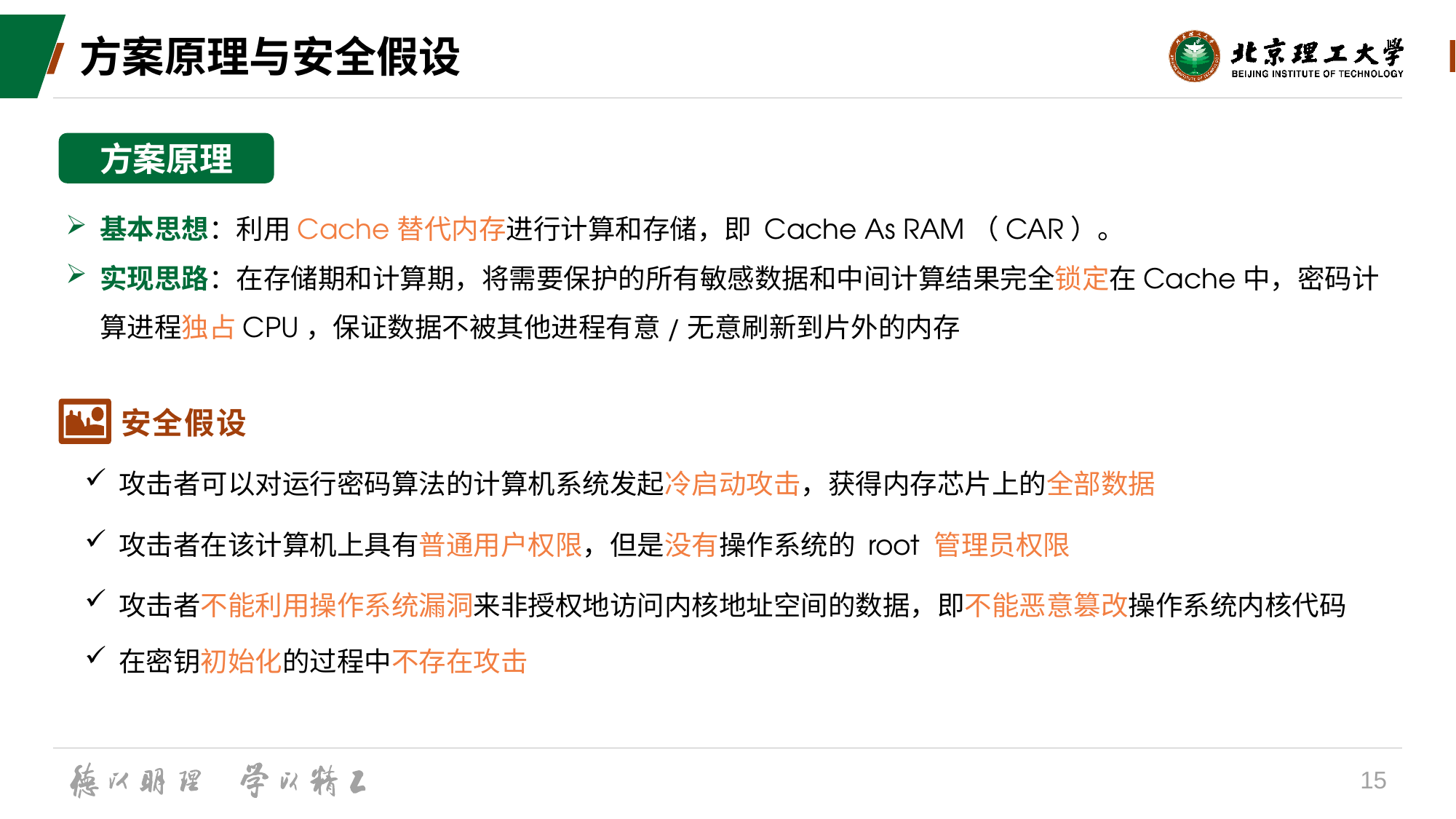

# 方案原理与安全假设
方案原理
基本思想：利用Cache替代内存进行计算和存储，即 Cache As RAM（CAR）。
实现思路：在存储期和计算期，将需要保护的所有敏感数据和中间计算结果完全锁定在Cache中，密码计算进程独占CPU，保证数据不被其他进程有意/无意刷新到片外的内存
安全假设

攻击者可以对运行密码算法的计算机系统发起冷启动攻击，获得内存芯片上的全部数据
攻击者在该计算机上具有普通用户权限，但是没有操作系统的 root 管理员权限
攻击者不能利用操作系统漏洞来非授权地访问内核地址空间的数据，即不能恶意篡改操作系统内核代码
在密钥初始化的过程中不存在攻击